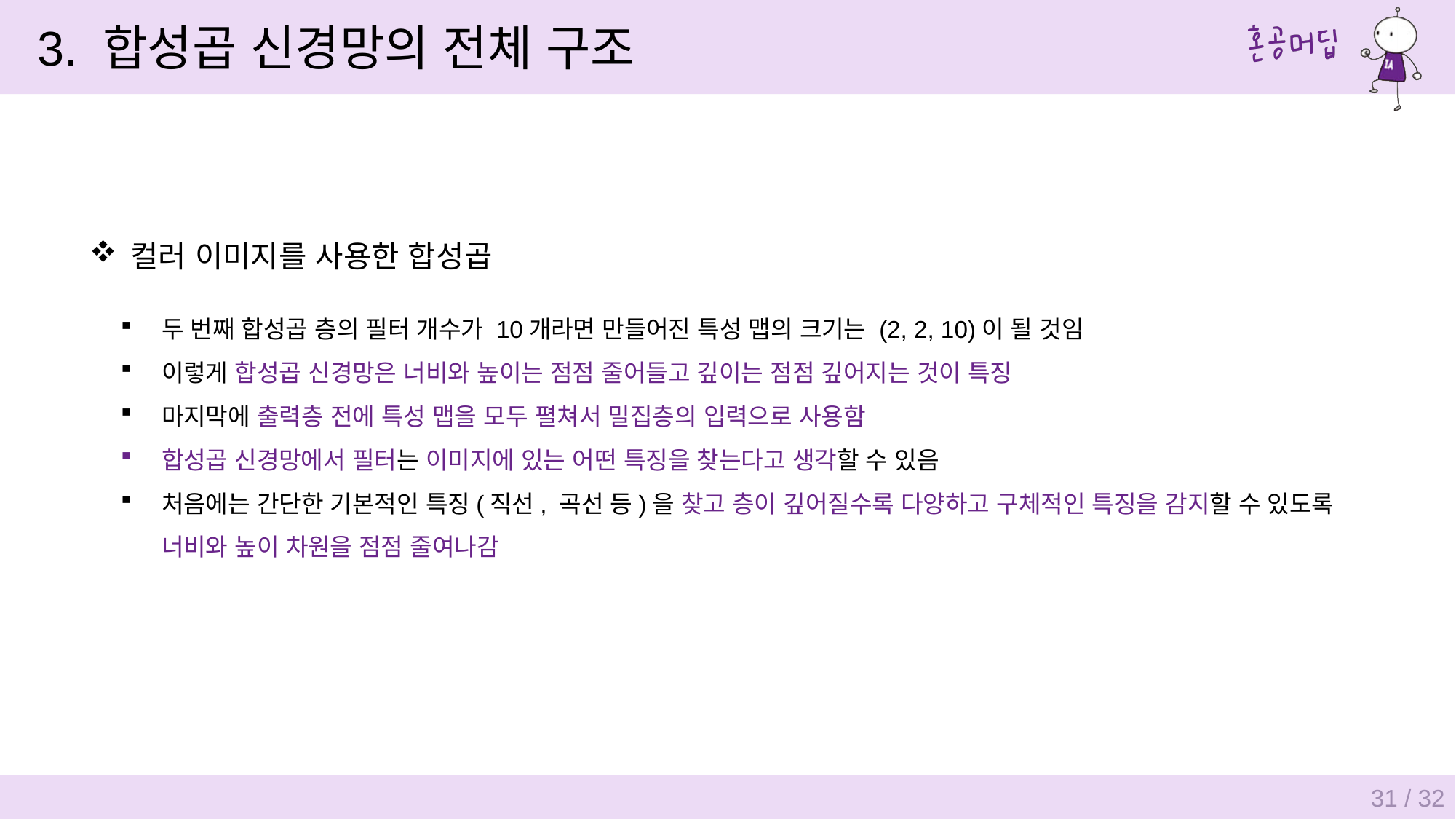

3. 합성곱 신경망의 전체 구조
컬러 이미지를 사용한 합성곱
두 번째 합성곱 층의 필터 개수가 10개라면 만들어진 특성 맵의 크기는 (2, 2, 10)이 될 것임
이렇게 합성곱 신경망은 너비와 높이는 점점 줄어들고 깊이는 점점 깊어지는 것이 특징
마지막에 출력층 전에 특성 맵을 모두 펼쳐서 밀집층의 입력으로 사용함
합성곱 신경망에서 필터는 이미지에 있는 어떤 특징을 찾는다고 생각할 수 있음
처음에는 간단한 기본적인 특징(직선, 곡선 등)을 찾고 층이 깊어질수록 다양하고 구체적인 특징을 감지할 수 있도록
너비와 높이 차원을 점점 줄여나감
31 / 32